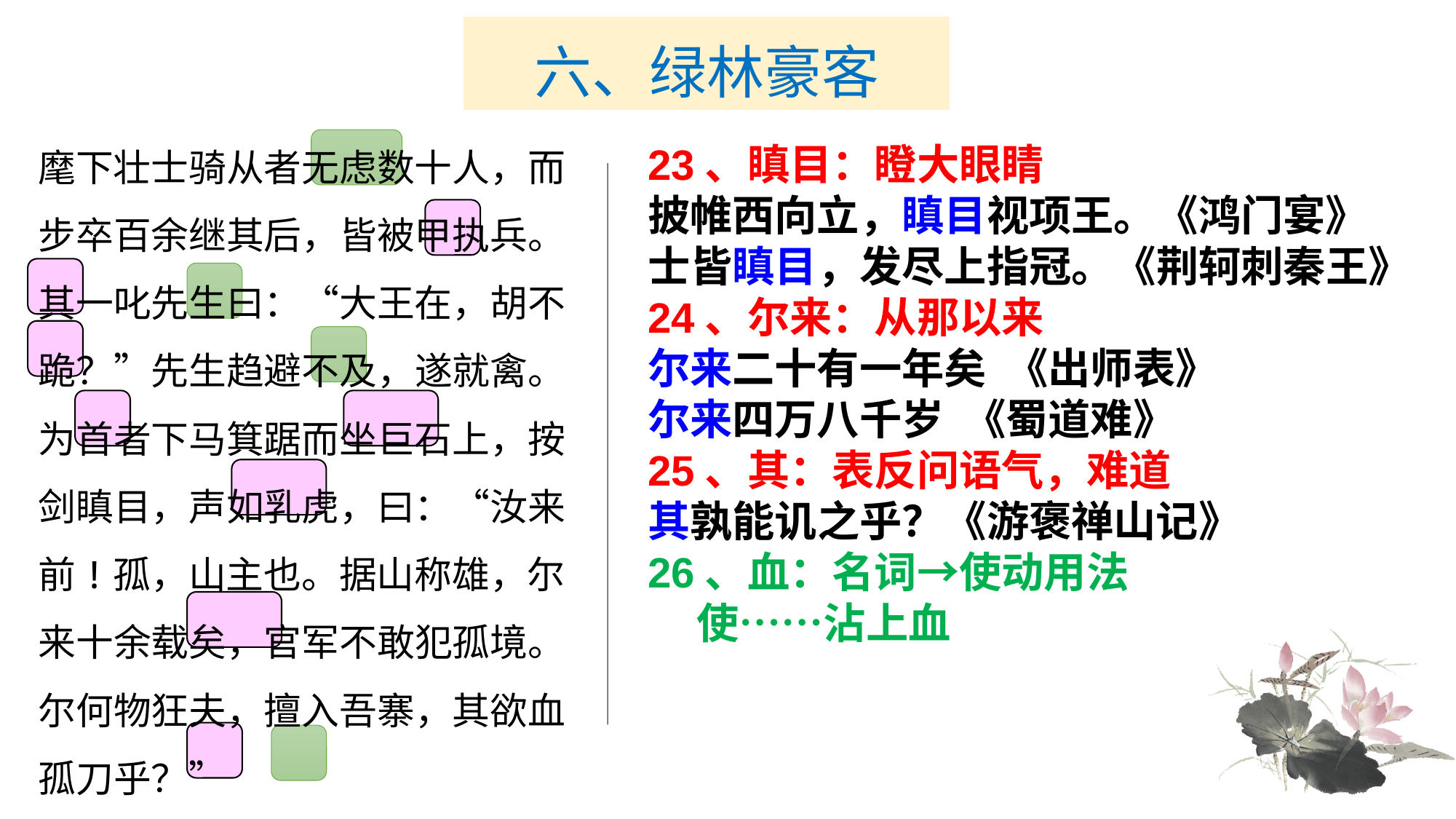

# 六、绿林豪客
麾下壮士骑从者无虑数十人，而步卒百余继其后，皆被甲执兵。其一叱先生曰：“大王在，胡不跪？”先生趋避不及，遂就禽。为首者下马箕踞而坐巨石上，按剑瞋目，声如乳虎，曰：“汝来前!孤，山主也。据山称雄，尔来十余载矣，官军不敢犯孤境。尔何物狂夫，擅入吾寨，其欲血孤刀乎？”

23、瞋目：瞪大眼睛
披帷西向立，瞋目视项王。《鸿门宴》
士皆瞋目，发尽上指冠。《荆轲刺秦王》
24、尔来：从那以来
尔来二十有一年矣  《出师表》
尔来四万八千岁  《蜀道难》
25、其：表反问语气，难道
其孰能讥之乎？《游褒禅山记》
26、血：名词→使动用法
    使……沾上血